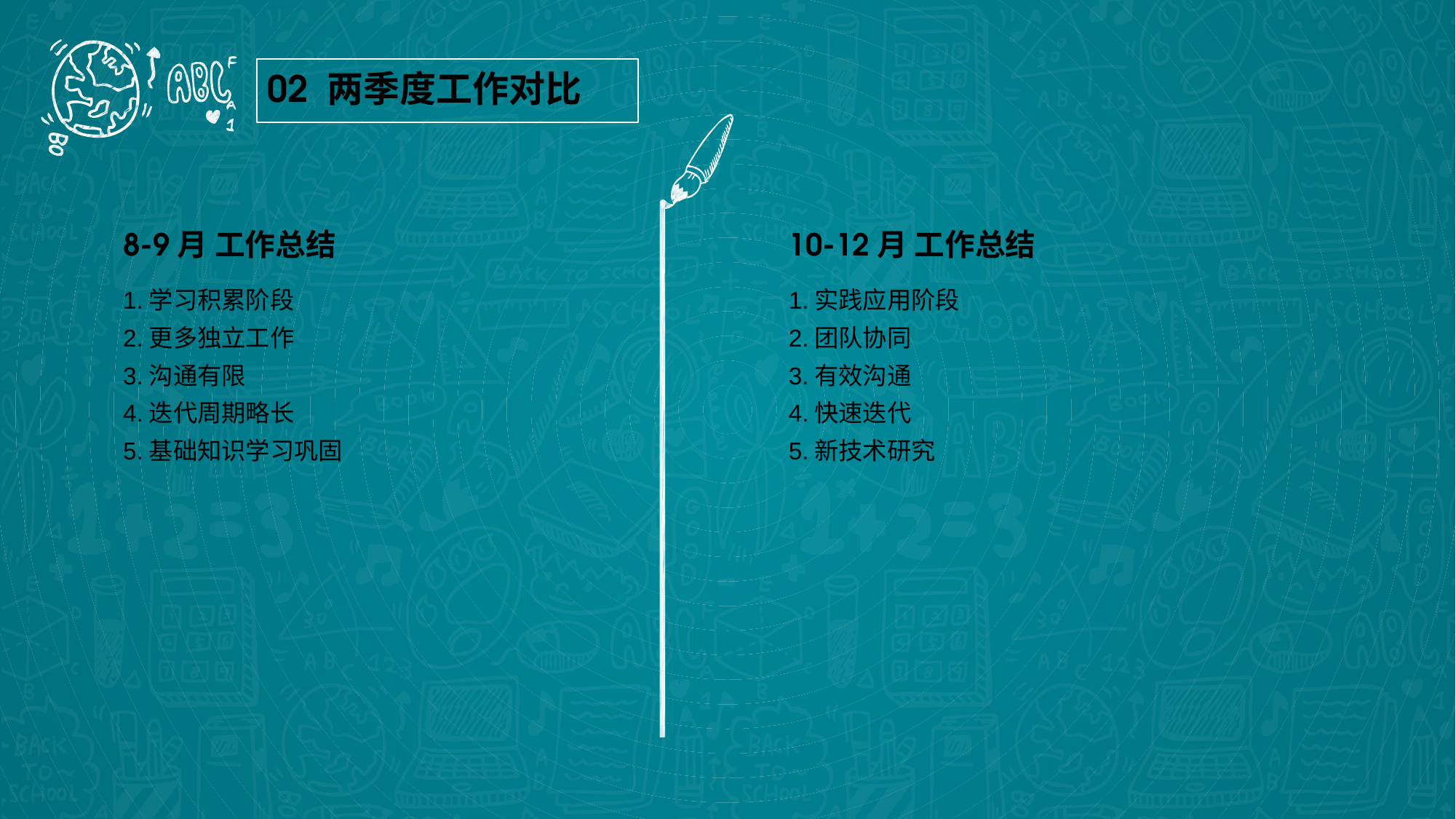

02 两季度工作对比

8-9月 工作总结
10-12月 工作总结
1.学习积累阶段
2.更多独立工作
3.沟通有限
4.迭代周期略长
5.基础知识学习巩固

1.实践应用阶段
2.团队协同
3.有效沟通
4.快速迭代
5.新技术研究